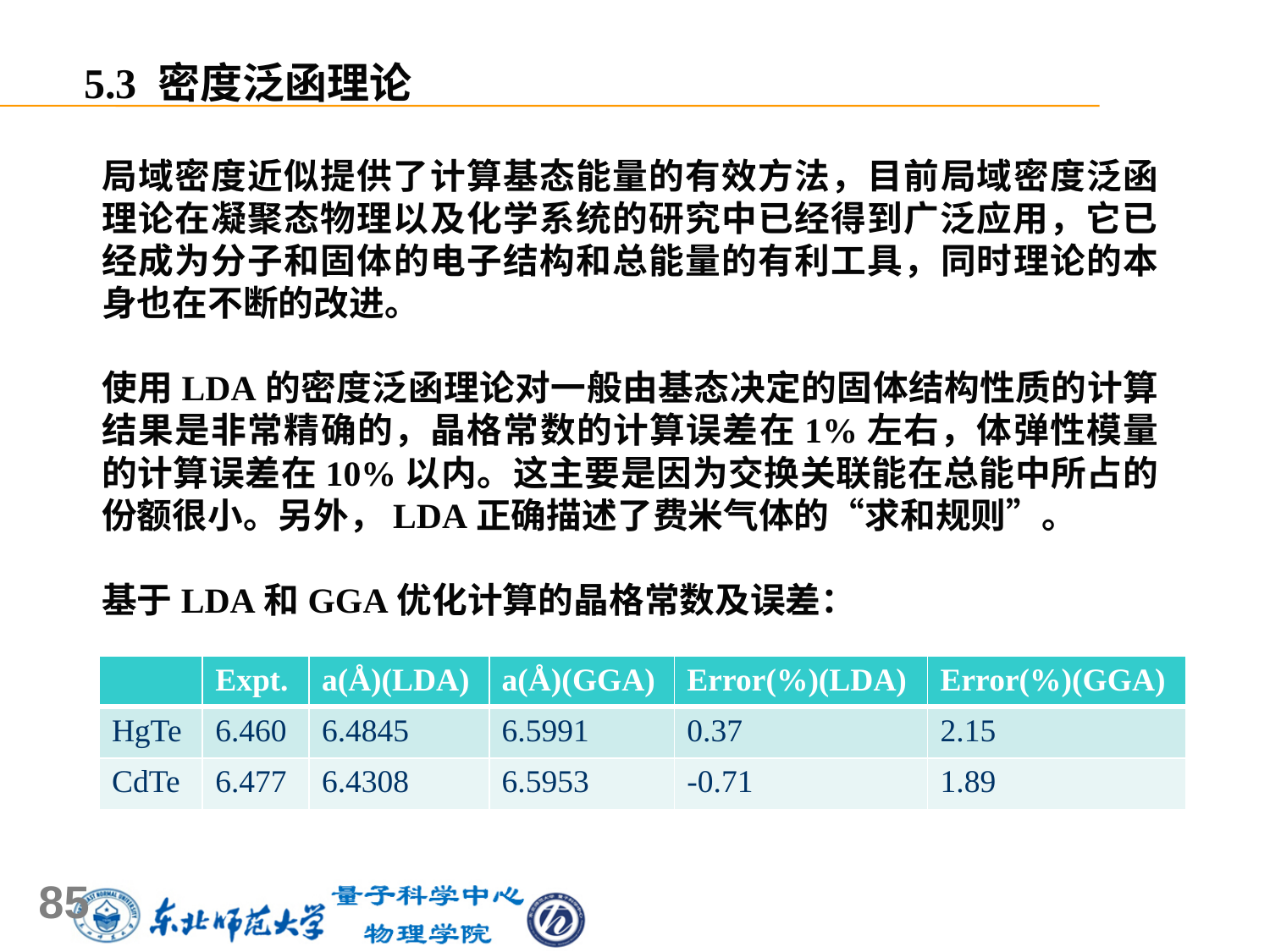

5.3 密度泛函理论

局域密度近似提供了计算基态能量的有效方法，目前局域密度泛函理论在凝聚态物理以及化学系统的研究中已经得到广泛应用，它已经成为分子和固体的电子结构和总能量的有利工具，同时理论的本身也在不断的改进。

使用LDA的密度泛函理论对一般由基态决定的固体结构性质的计算结果是非常精确的，晶格常数的计算误差在1%左右，体弹性模量的计算误差在10%以内。这主要是因为交换关联能在总能中所占的份额很小。另外，LDA正确描述了费米气体的“求和规则”。

基于LDA和GGA优化计算的晶格常数及误差：
|  | Expt. | a(Å)(LDA) | a(Å)(GGA) | Error(%)(LDA) | Error(%)(GGA) |
| --- | --- | --- | --- | --- | --- |
| HgTe | 6.460 | 6.4845 | 6.5991 | 0.37 | 2.15 |
| CdTe | 6.477 | 6.4308 | 6.5953 | -0.71 | 1.89 |
85